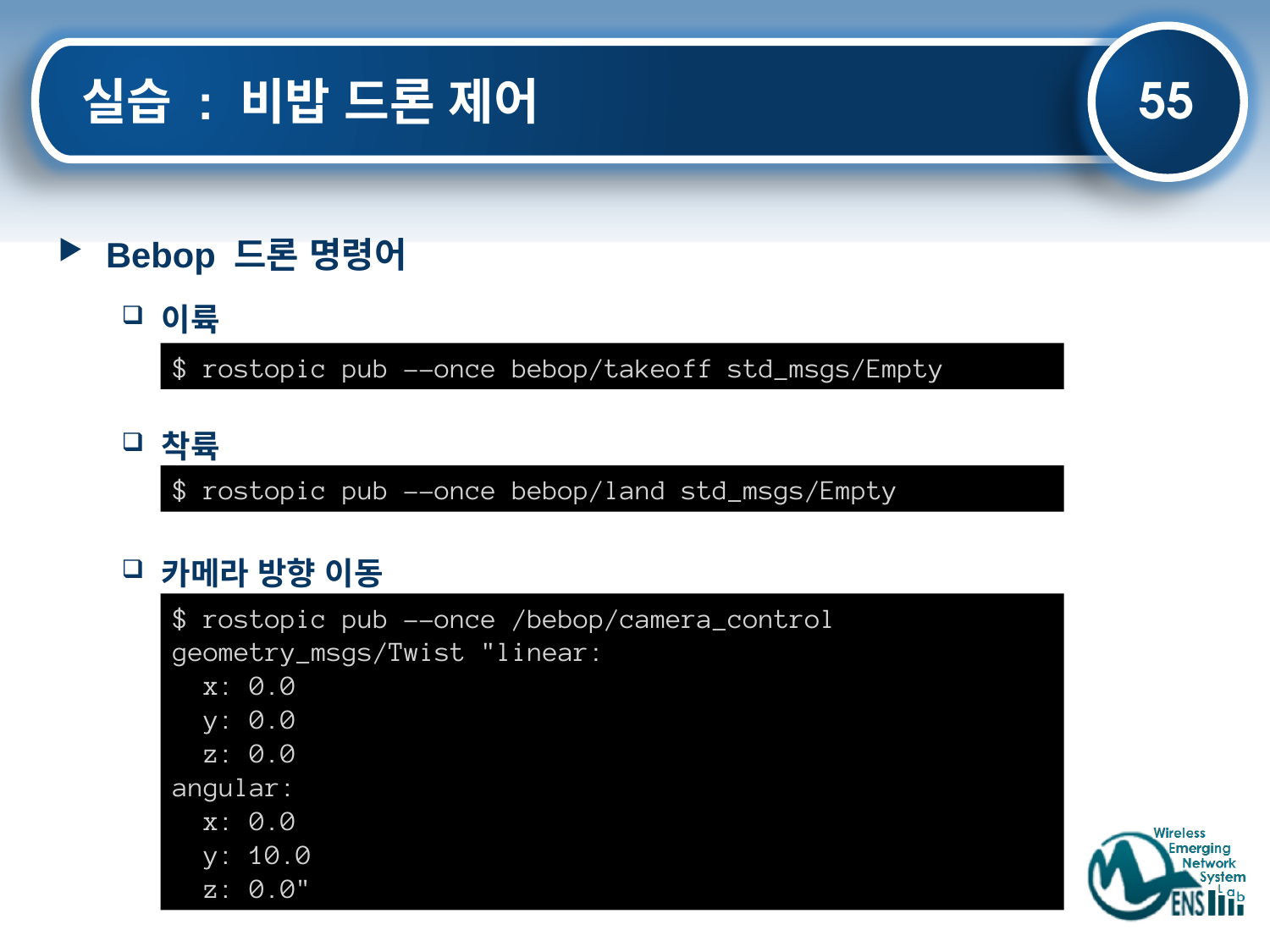

55
# 실습 : 비밥 드론 제어
Bebop 드론 명령어
이륙

착륙

카메라 방향 이동

$ rostopic pub --once bebop/takeoff std_msgs/Empty
$ rostopic pub --once bebop/land std_msgs/Empty
$ rostopic pub --once /bebop/camera_control geometry_msgs/Twist "linear:
  x: 0.0
  y: 0.0
  z: 0.0
angular:
  x: 0.0
  y: 10.0
  z: 0.0"